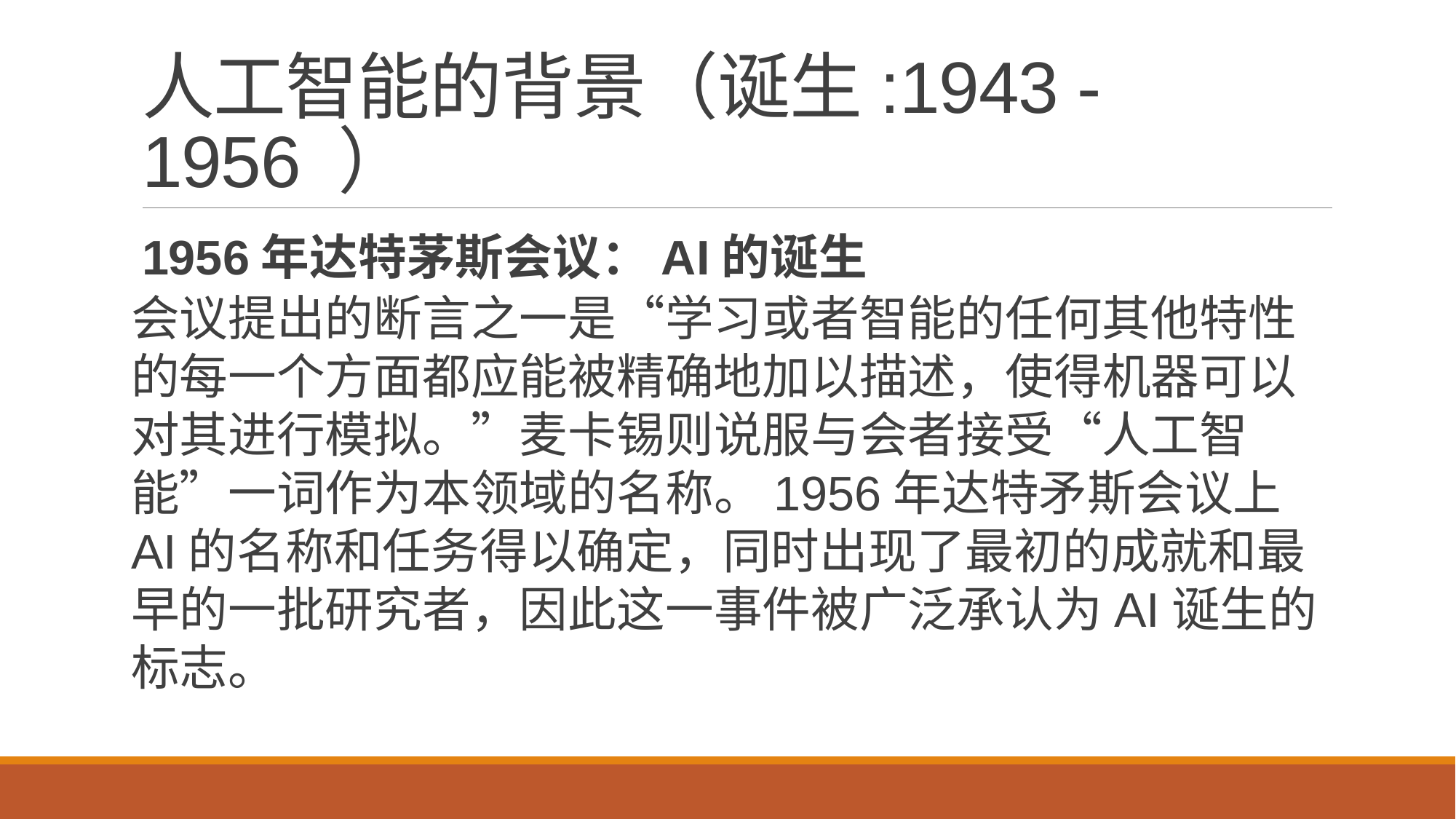

# 人工智能的背景（诞生:1943 - 1956 ）
1956年达特茅斯会议：AI的诞生
会议提出的断言之一是“学习或者智能的任何其他特性的每一个方面都应能被精确地加以描述，使得机器可以对其进行模拟。”麦卡锡则说服与会者接受“人工智能”一词作为本领域的名称。1956年达特矛斯会议上AI的名称和任务得以确定，同时出现了最初的成就和最早的一批研究者，因此这一事件被广泛承认为AI诞生的标志。

9